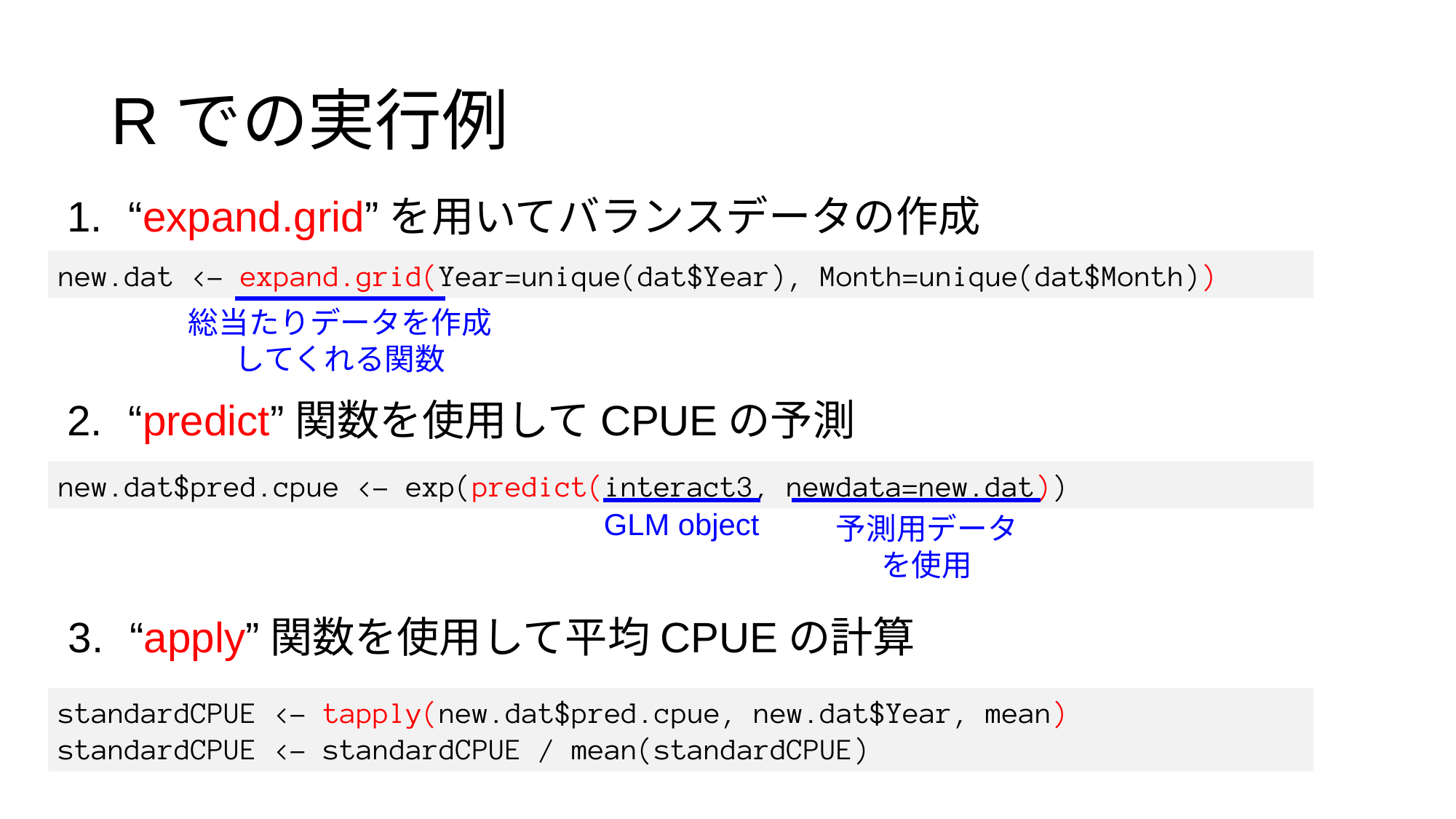

Rでの実行例
“expand.grid”を用いてバランスデータの作成
new.dat <- expand.grid(Year=unique(dat$Year), Month=unique(dat$Month))
総当たりデータを作成してくれる関数
“predict”関数を使用してCPUEの予測
new.dat$pred.cpue <- exp(predict(interact3, newdata=new.dat))
GLM object
予測用データを使用
“apply”関数を使用して平均CPUEの計算
standardCPUE <- tapply(new.dat$pred.cpue, new.dat$Year, mean)
standardCPUE <- standardCPUE / mean(standardCPUE)